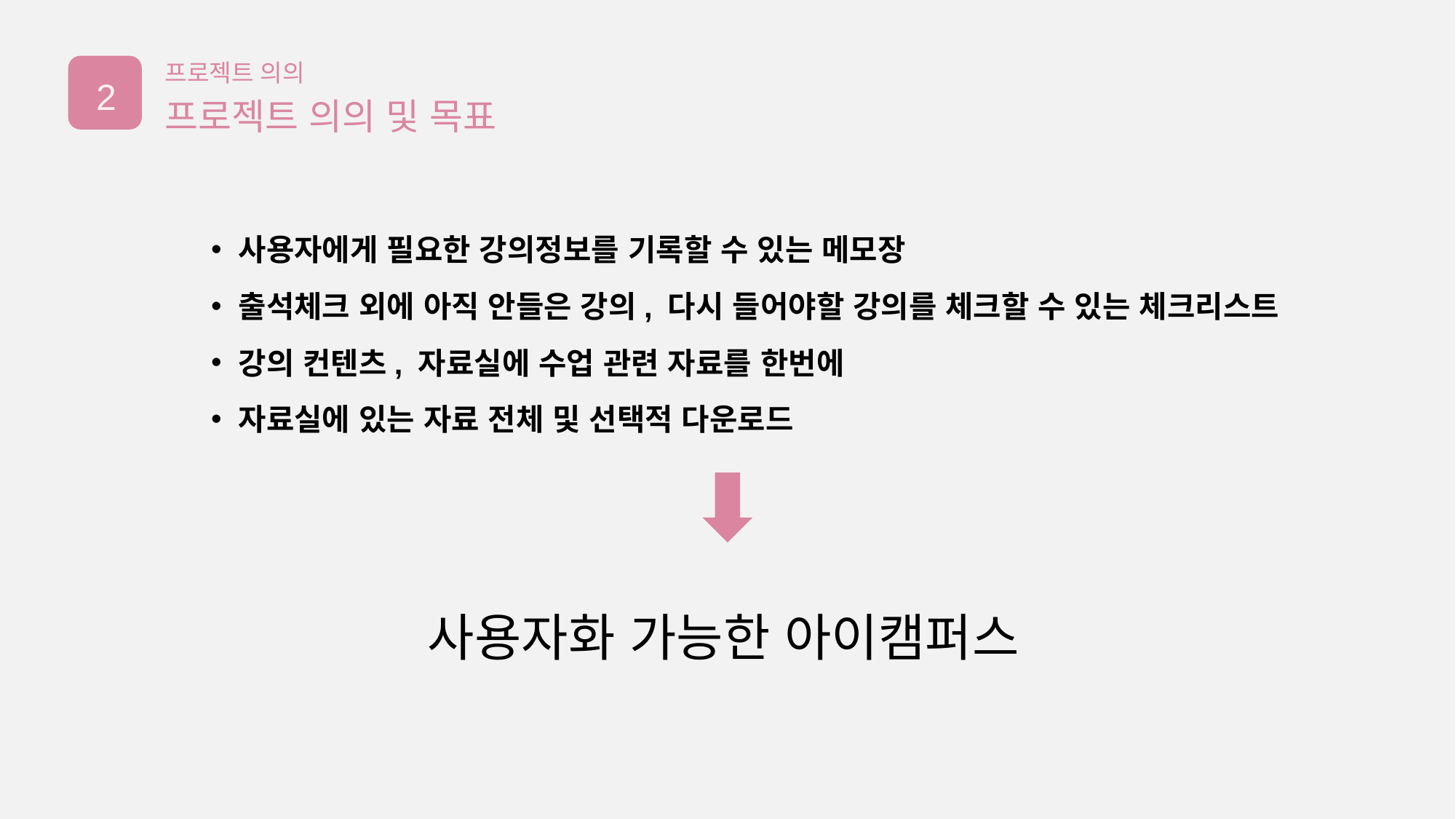

프로젝트 의의

2
프로젝트 의의 및 목표
사용자에게 필요한 강의정보를 기록할 수 있는 메모장
출석체크 외에 아직 안들은 강의, 다시 들어야할 강의를 체크할 수 있는 체크리스트
강의 컨텐츠, 자료실에 수업 관련 자료를 한번에
자료실에 있는 자료 전체 및 선택적 다운로드

사용자화 가능한 아이캠퍼스